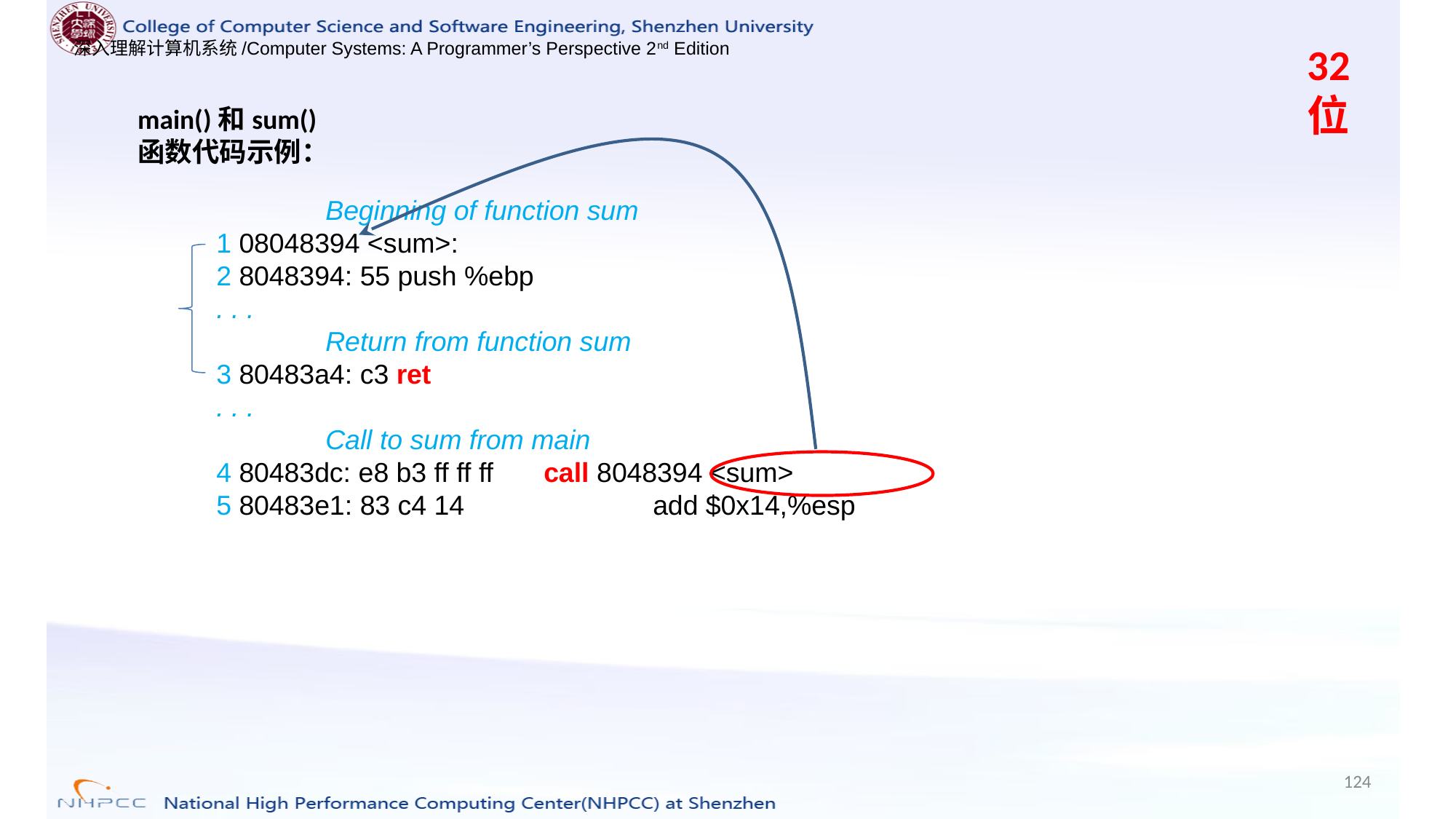

32位
main()和sum()函数代码示例：

	Beginning of function sum
1 08048394 <sum>:
2 8048394: 55 push %ebp
. . .
	Return from function sum
3 80483a4: c3 ret
. . .
	Call to sum from main
4 80483dc: e8 b3 ff ff ff 	call 8048394 <sum>
5 80483e1: 83 c4 14 		add $0x14,%esp

124